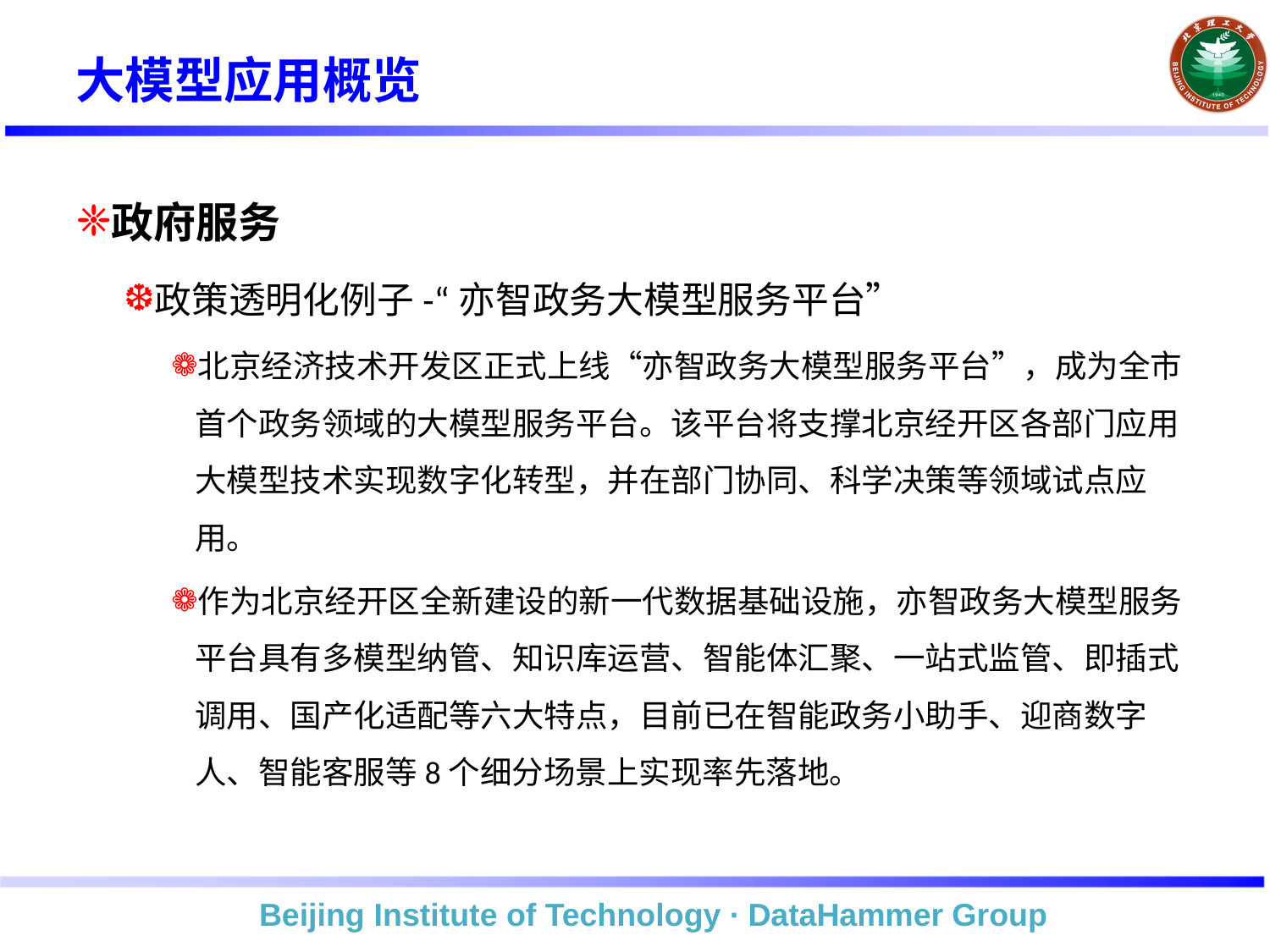

# 大模型应用概览
政府服务
政策透明化例子-“亦智政务大模型服务平台”
北京经济技术开发区正式上线“亦智政务大模型服务平台”，成为全市首个政务领域的大模型服务平台。该平台将支撑北京经开区各部门应用大模型技术实现数字化转型，并在部门协同、科学决策等领域试点应用。
作为北京经开区全新建设的新一代数据基础设施，亦智政务大模型服务平台具有多模型纳管、知识库运营、智能体汇聚、一站式监管、即插式调用、国产化适配等六大特点，目前已在智能政务小助手、迎商数字人、智能客服等8个细分场景上实现率先落地。